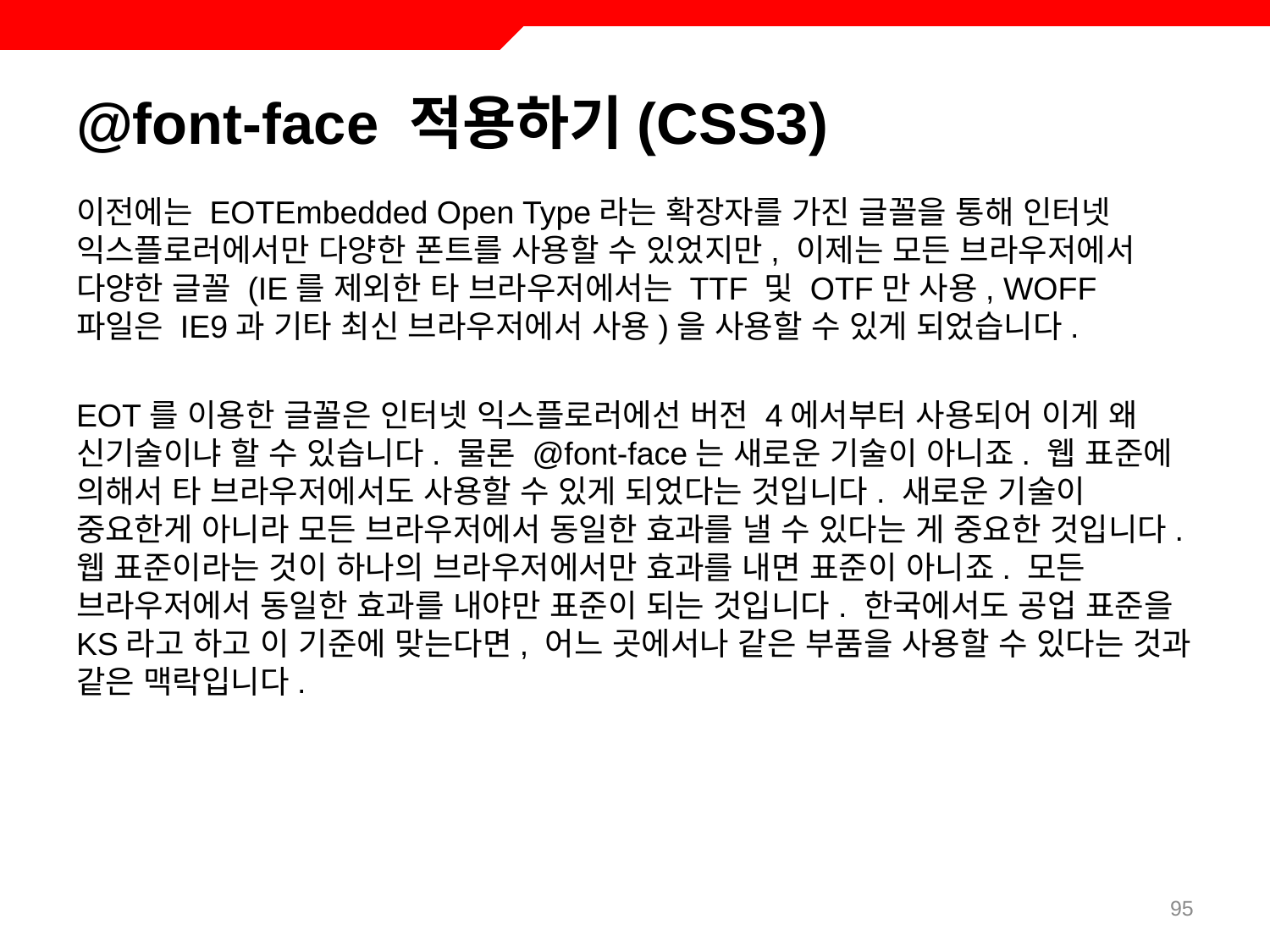

# @font-face 적용하기(CSS3)
이전에는 EOTEmbedded Open Type라는 확장자를 가진 글꼴을 통해 인터넷 익스플로러에서만 다양한 폰트를 사용할 수 있었지만, 이제는 모든 브라우저에서 다양한 글꼴 (IE를 제외한 타 브라우저에서는 TTF 및 OTF만 사용, WOFF 파일은 IE9과 기타 최신 브라우저에서 사용)을 사용할 수 있게 되었습니다.

EOT를 이용한 글꼴은 인터넷 익스플로러에선 버전 4에서부터 사용되어 이게 왜 신기술이냐 할 수 있습니다. 물론 @font-face는 새로운 기술이 아니죠. 웹 표준에 의해서 타 브라우저에서도 사용할 수 있게 되었다는 것입니다. 새로운 기술이 중요한게 아니라 모든 브라우저에서 동일한 효과를 낼 수 있다는 게 중요한 것입니다. 웹 표준이라는 것이 하나의 브라우저에서만 효과를 내면 표준이 아니죠. 모든 브라우저에서 동일한 효과를 내야만 표준이 되는 것입니다. 한국에서도 공업 표준을 KS라고 하고 이 기준에 맞는다면, 어느 곳에서나 같은 부품을 사용할 수 있다는 것과 같은 맥락입니다.
95